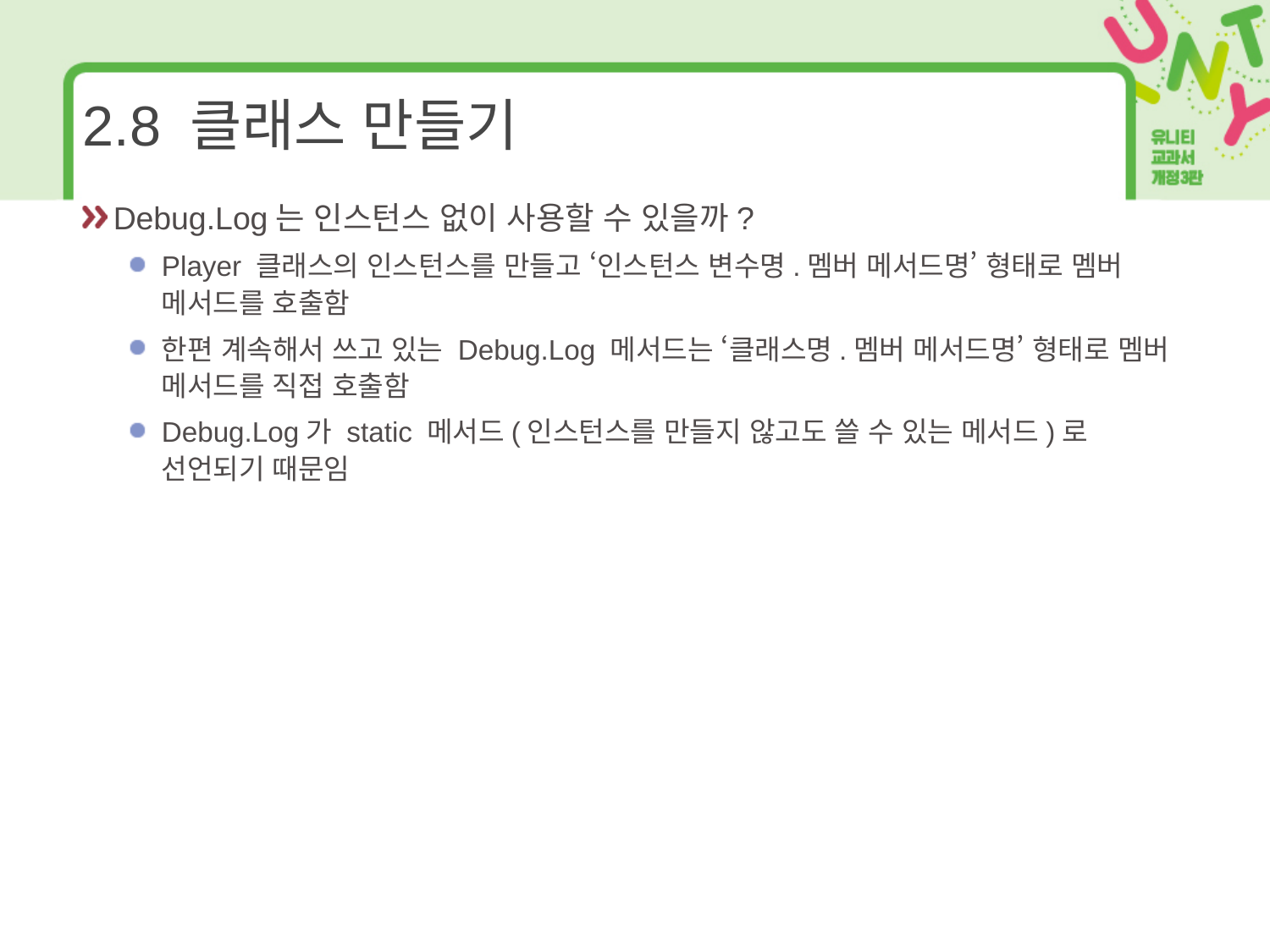

# 2.8 클래스 만들기
Debug.Log는 인스턴스 없이 사용할 수 있을까?
Player 클래스의 인스턴스를 만들고 ‘인스턴스 변수명.멤버 메서드명’ 형태로 멤버 메서드를 호출함
한편 계속해서 쓰고 있는 Debug.Log 메서드는 ‘클래스명.멤버 메서드명’ 형태로 멤버 메서드를 직접 호출함
Debug.Log가 static 메서드(인스턴스를 만들지 않고도 쓸 수 있는 메서드)로 선언되기 때문임